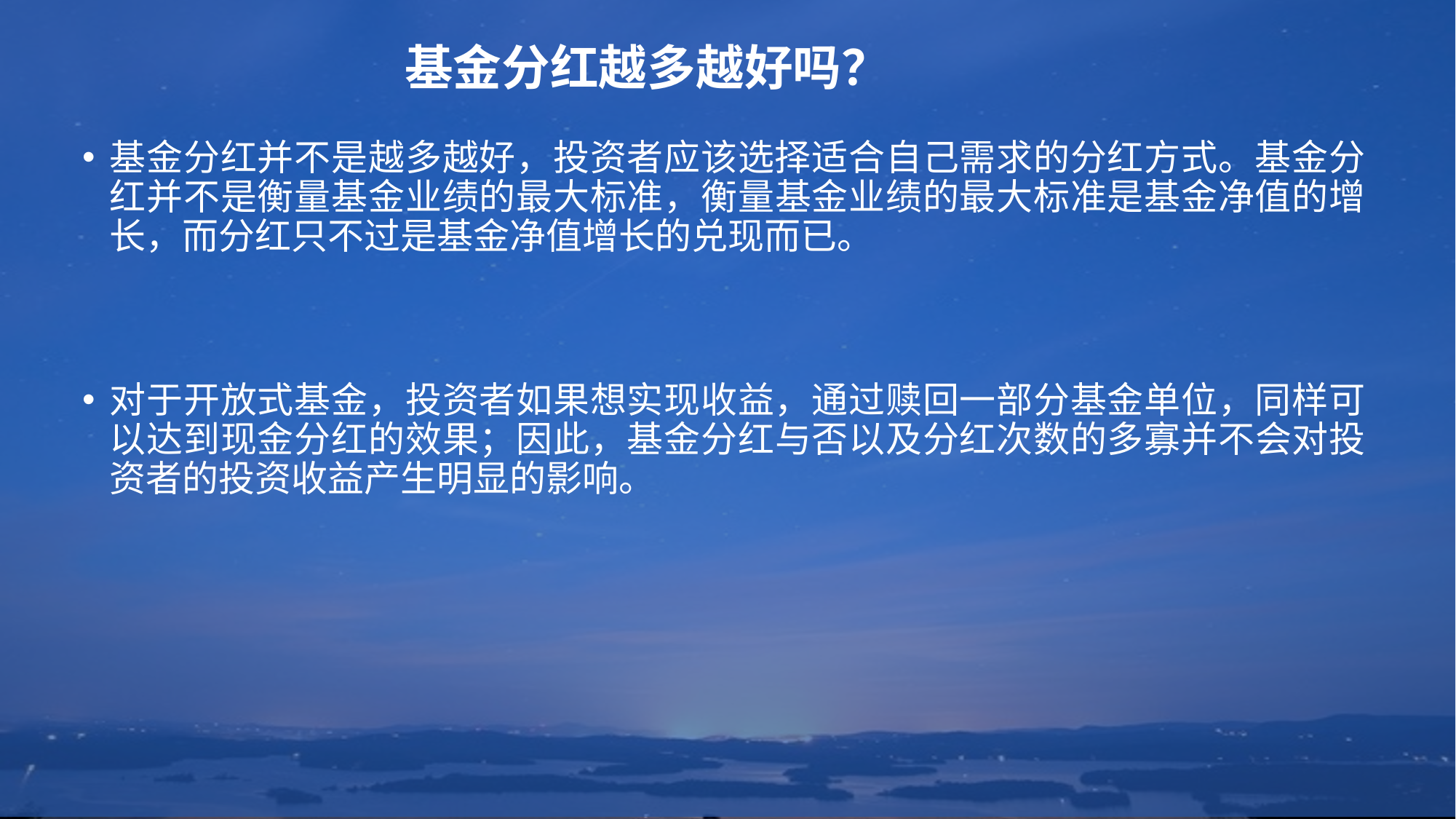

# 基金分红越多越好吗？
基金分红并不是越多越好，投资者应该选择适合自己需求的分红方式。基金分红并不是衡量基金业绩的最大标准，衡量基金业绩的最大标准是基金净值的增长，而分红只不过是基金净值增长的兑现而已。

对于开放式基金，投资者如果想实现收益，通过赎回一部分基金单位，同样可以达到现金分红的效果；因此，基金分红与否以及分红次数的多寡并不会对投资者的投资收益产生明显的影响。